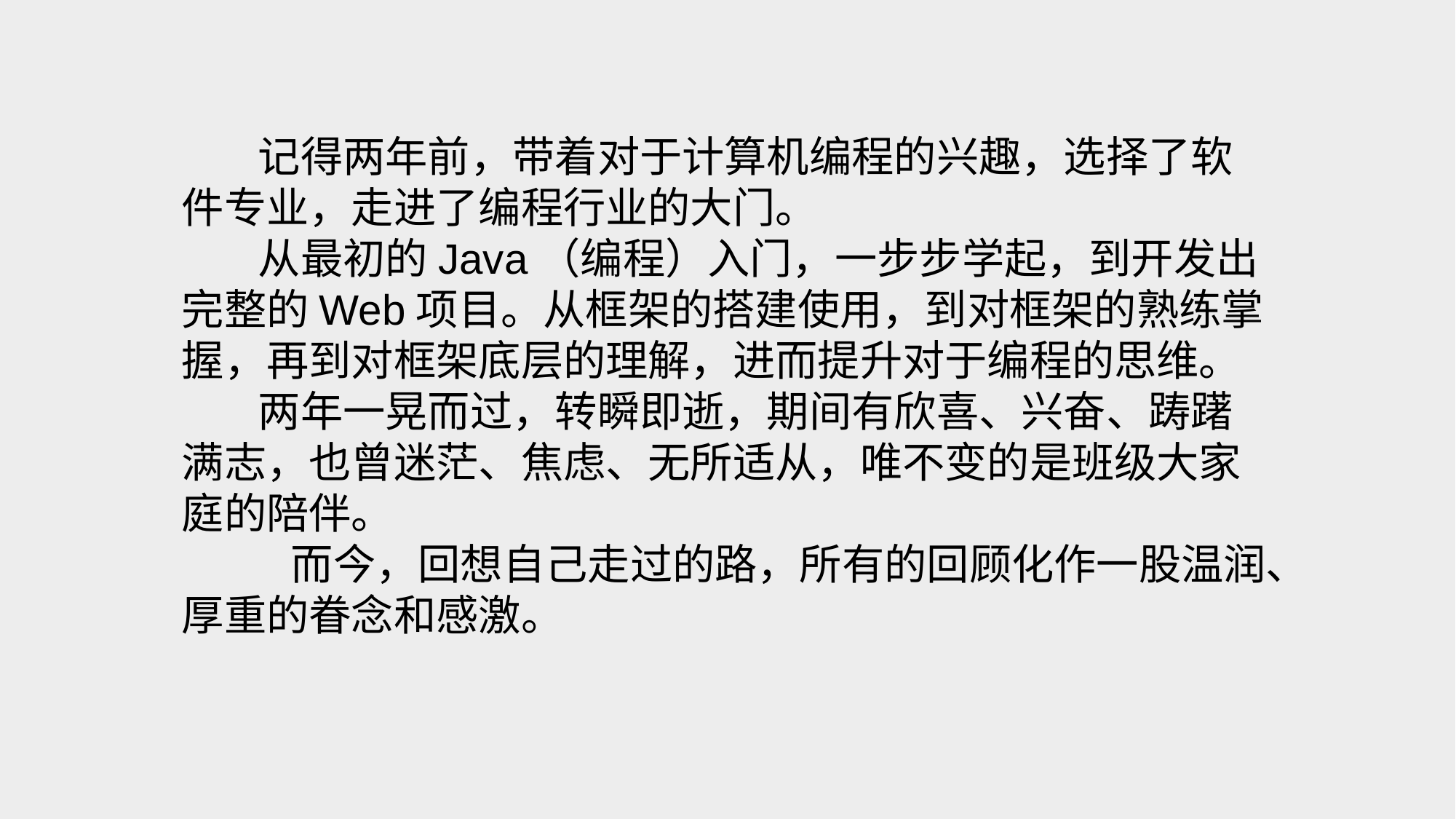

记得两年前，带着对于计算机编程的兴趣，选择了软件专业，走进了编程行业的大门。
       从最初的Java（编程）入门，一步步学起，到开发出完整的Web项目。从框架的搭建使用，到对框架的熟练掌握，再到对框架底层的理解，进而提升对于编程的思维。
       两年一晃而过，转瞬即逝，期间有欣喜、兴奋、踌躇满志，也曾迷茫、焦虑、无所适从，唯不变的是班级大家庭的陪伴。
	而今，回想自己走过的路，所有的回顾化作一股温润、厚重的眷念和感激。